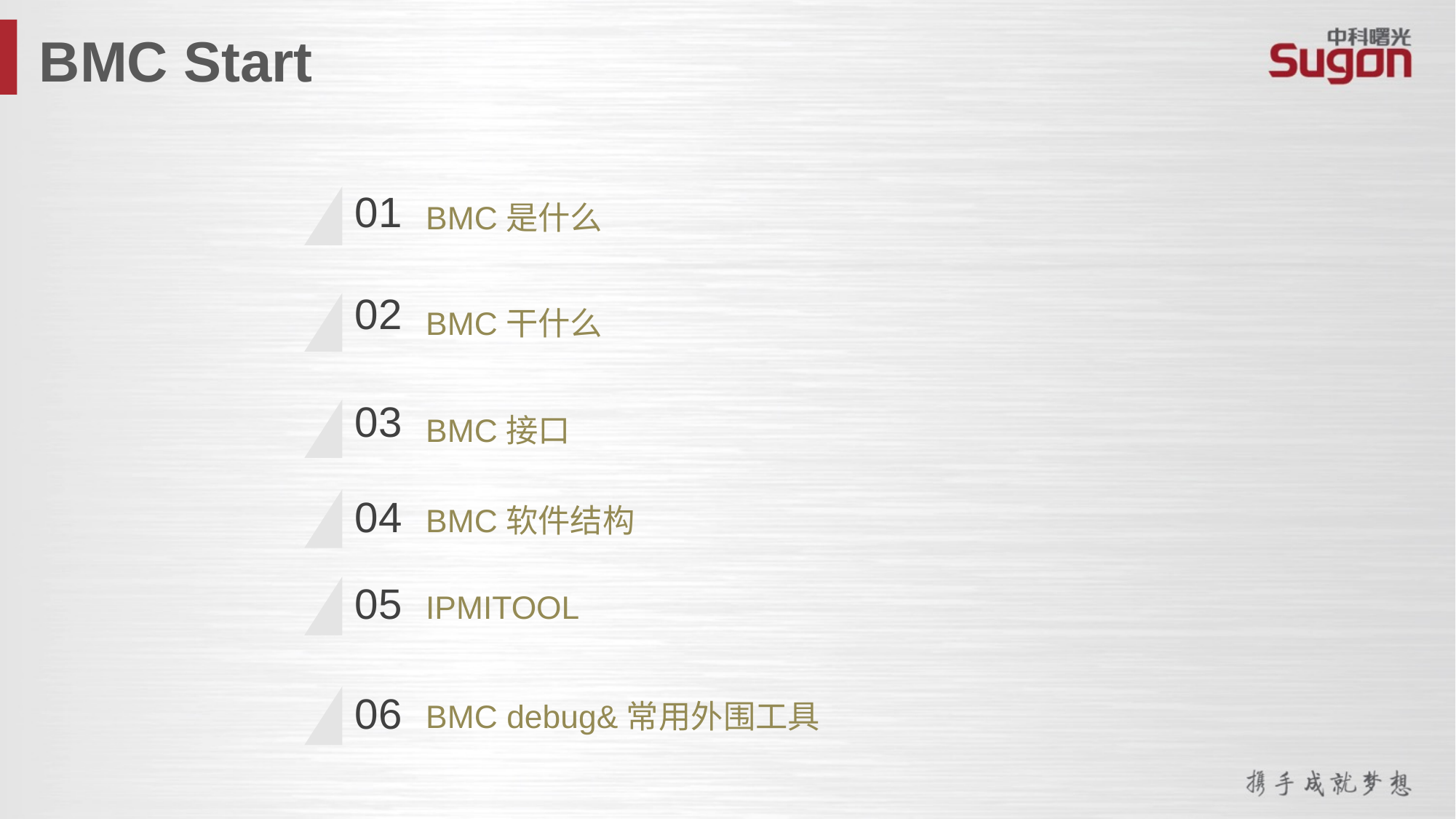

BMC Start
BMC是什么
01

02
BMC干什么

03
BMC接口

BMC软件结构
04

IPMITOOL
05

BMC debug&常用外围工具
06